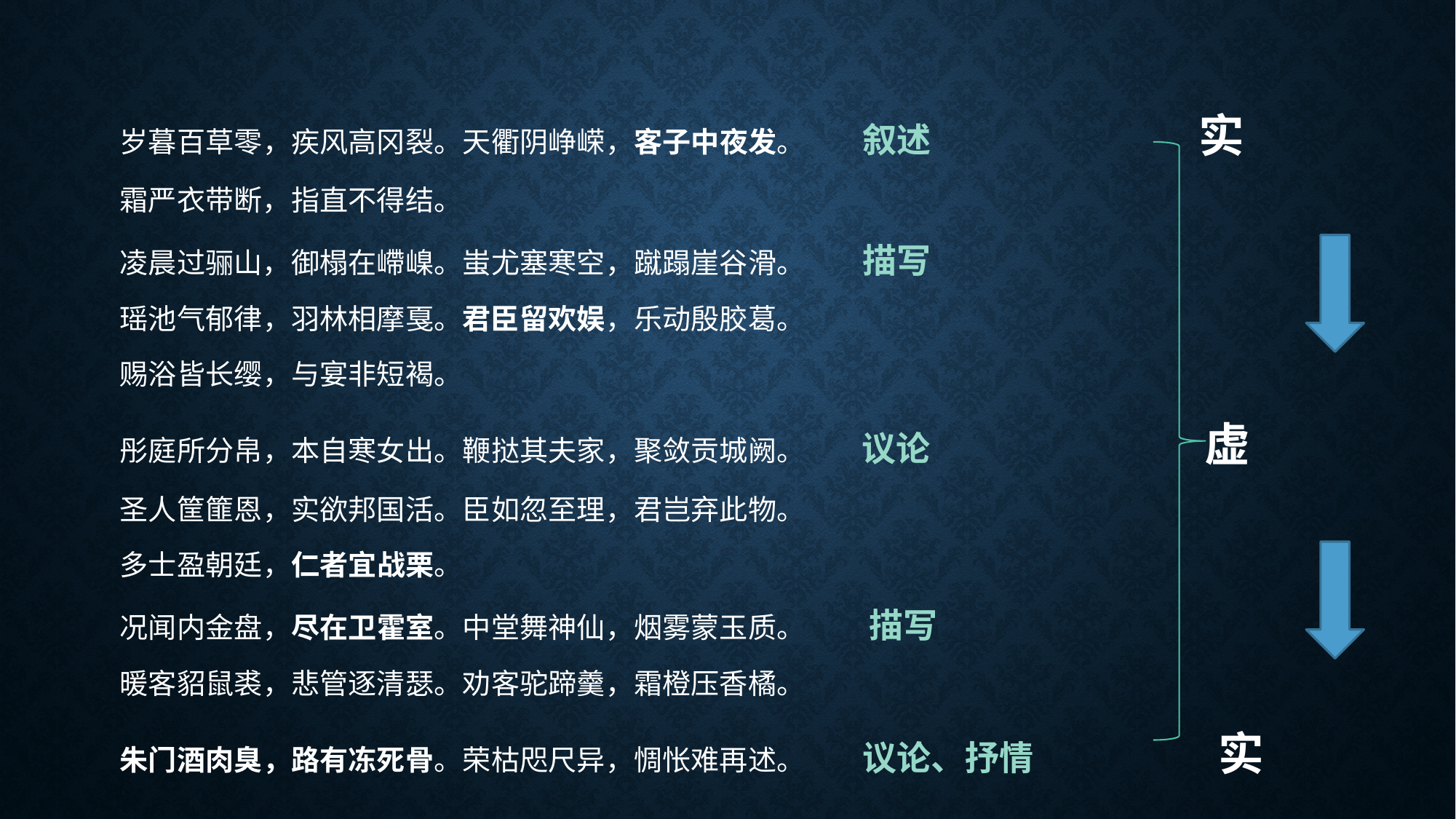

岁暮百草零，疾风高冈裂。天衢阴峥嵘，客子中夜发。         叙述                                          实
霜严衣带断，指直不得结。
凌晨过骊山，御榻在嵽嵲。蚩尤塞寒空，蹴蹋崖谷滑。         描写
瑶池气郁律，羽林相摩戛。君臣留欢娱，乐动殷胶葛。
赐浴皆长缨，与宴非短褐。
彤庭所分帛，本自寒女出。鞭挞其夫家，聚敛贡城阙。        议论                                           虚
圣人筐篚恩，实欲邦国活。臣如忽至理，君岂弃此物。
多士盈朝廷，仁者宜战栗。
况闻内金盘，尽在卫霍室。中堂舞神仙，烟雾蒙玉质。          描写
暖客貂鼠裘，悲管逐清瑟。劝客驼蹄羹，霜橙压香橘。
朱门酒肉臭，路有冻死骨。荣枯咫尺异，惆怅难再述。         议论、抒情                             实